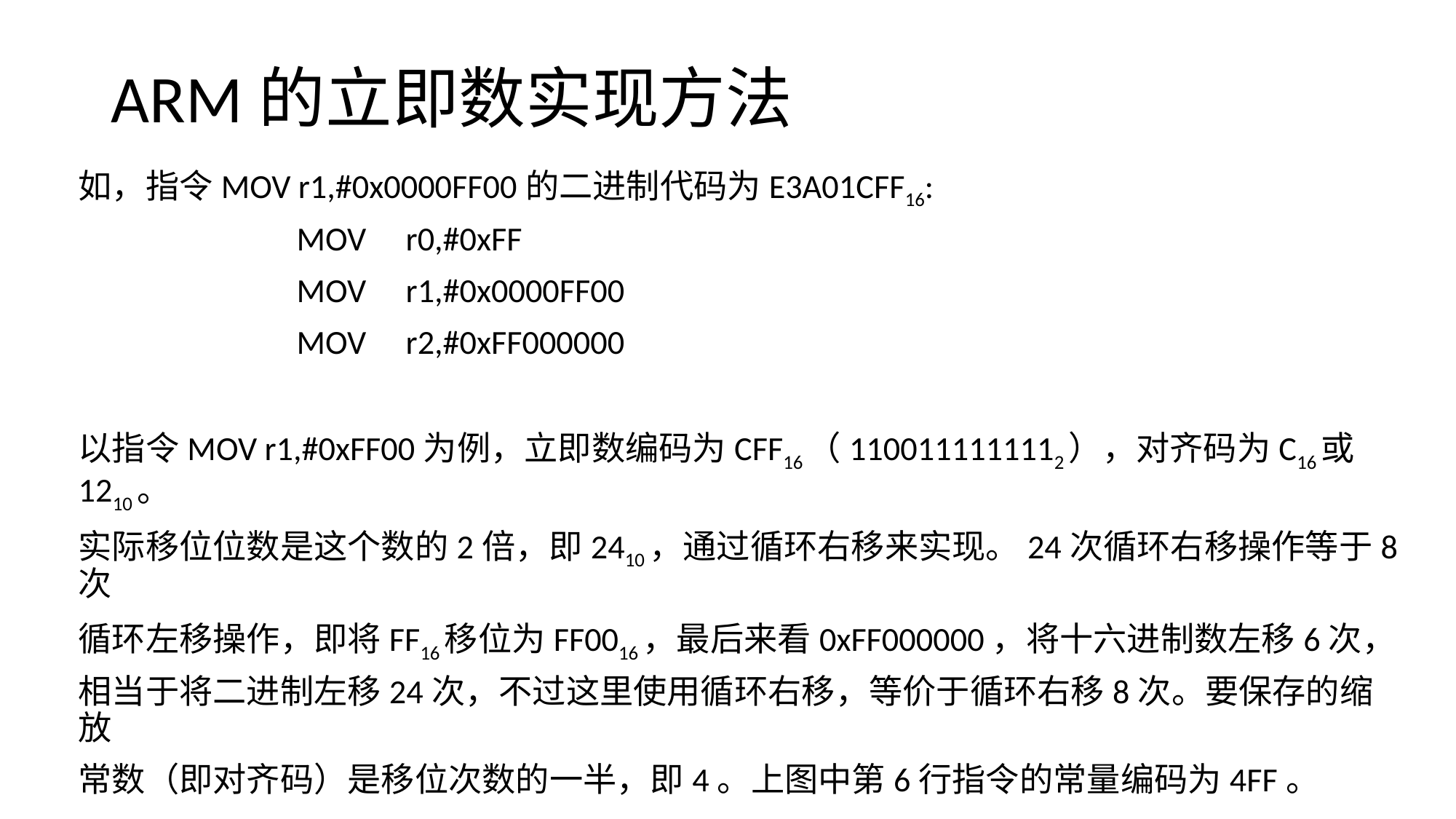

# ARM的立即数实现方法
如，指令MOV r1,#0x0000FF00的二进制代码为E3A01CFF16:
		MOV	r0,#0xFF
		MOV	r1,#0x0000FF00
		MOV	r2,#0xFF000000

以指令MOV r1,#0xFF00为例，立即数编码为CFF16（1100111111112），对齐码为C16或1210。
实际移位位数是这个数的2倍，即2410，通过循环右移来实现。24次循环右移操作等于8次
循环左移操作，即将FF16移位为FF0016，最后来看0xFF000000，将十六进制数左移6次，
相当于将二进制左移24次，不过这里使用循环右移，等价于循环右移8次。要保存的缩放
常数（即对齐码）是移位次数的一半，即4。上图中第6行指令的常量编码为4FF。